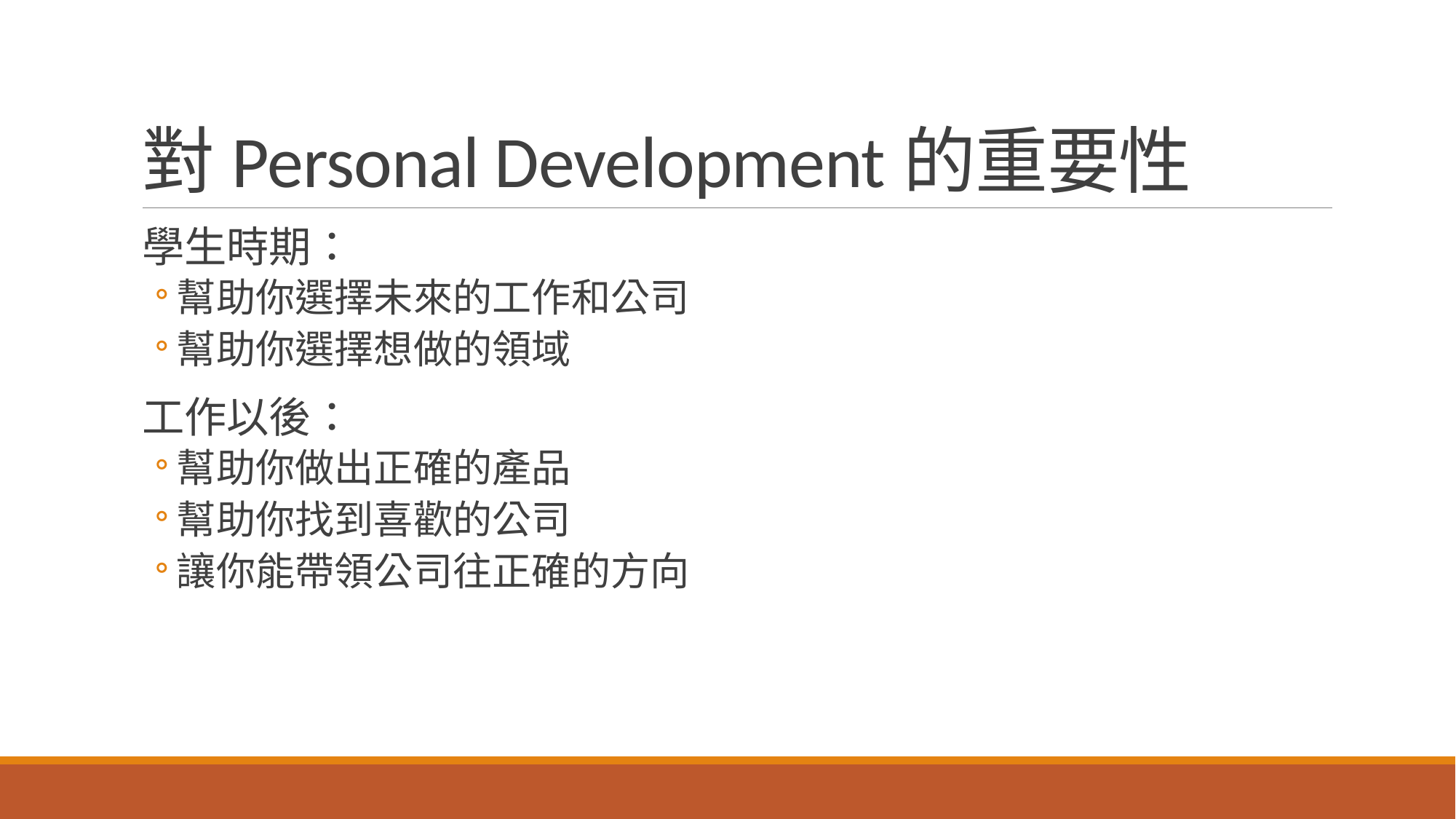

# 對Personal Development的重要性
學生時期：
幫助你選擇未來的工作和公司
幫助你選擇想做的領域
工作以後：
幫助你做出正確的產品
幫助你找到喜歡的公司
讓你能帶領公司往正確的方向